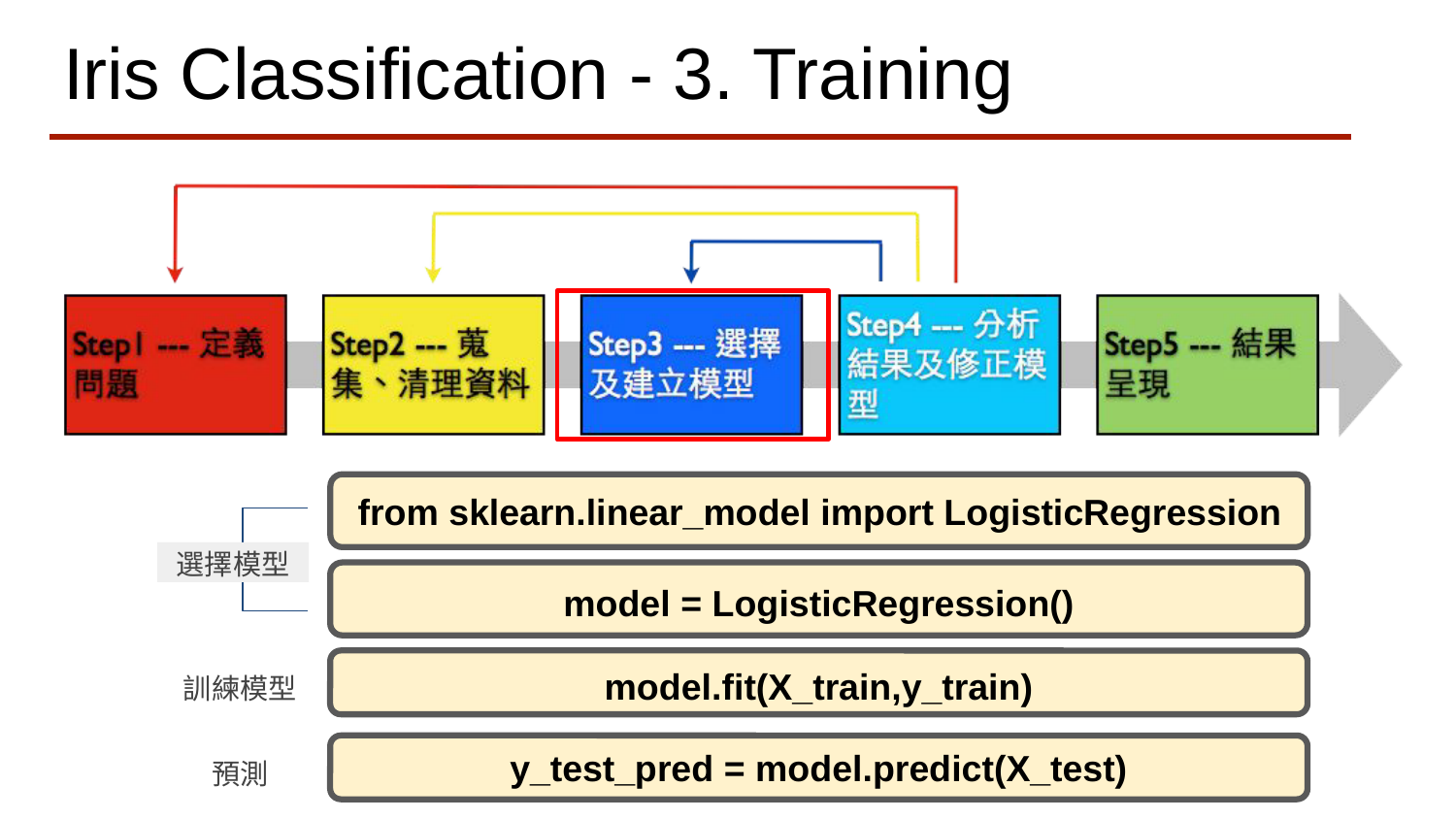

# Iris Classification - 3. Training

from sklearn.linear_model import LogisticRegression

選擇模型
model = LogisticRegression()
model.fit(X_train,y_train)
訓練模型
y_test_pred = model.predict(X_test)
預測